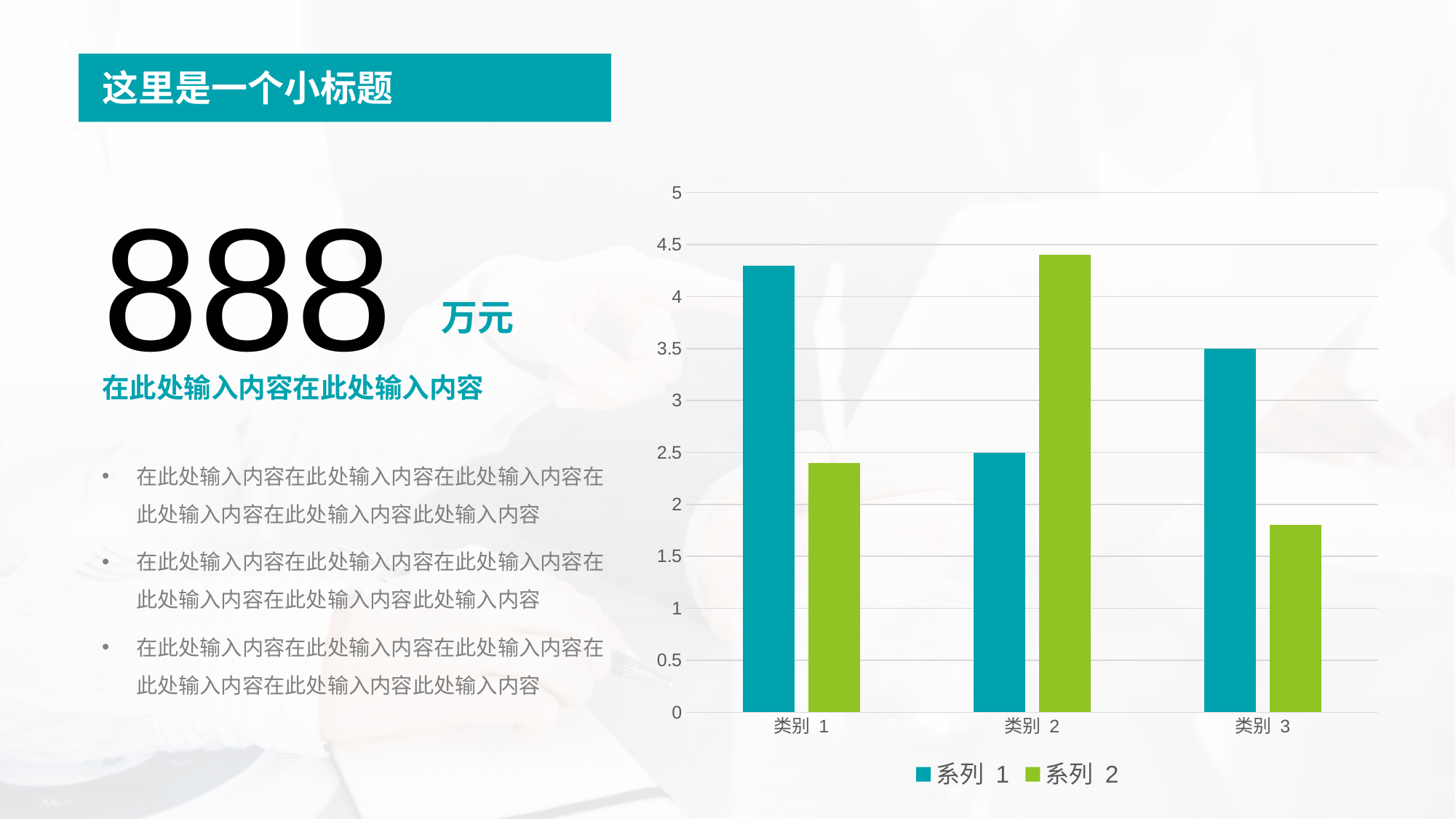

这里是一个小标题
888

### Chart

| Category | 系列 1 | 系列 2 |
|---|---|---|
| 类别 1 | 4.3 | 2.4 |
| 类别 2 | 2.5 | 4.4 |
| 类别 3 | 3.5 | 1.8 |
万元
在此处输入内容在此处输入内容
在此处输入内容在此处输入内容在此处输入内容在此处输入内容在此处输入内容此处输入内容
在此处输入内容在此处输入内容在此处输入内容在此处输入内容在此处输入内容此处输入内容
在此处输入内容在此处输入内容在此处输入内容在此处输入内容在此处输入内容此处输入内容